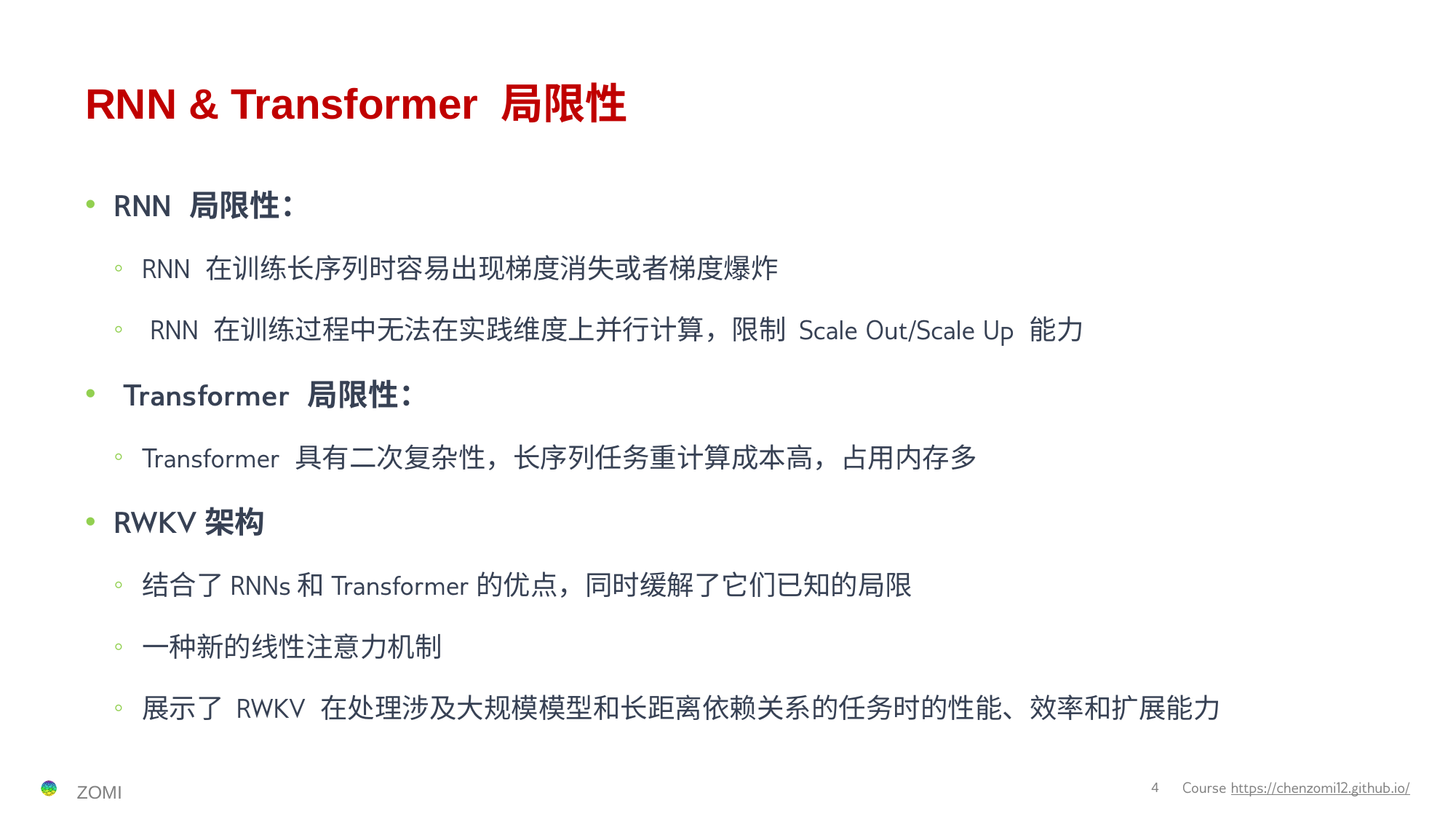

# RNN & Transformer 局限性
RNN 局限性：
RNN 在训练长序列时容易出现梯度消失或者梯度爆炸
 RNN 在训练过程中无法在实践维度上并行计算，限制 Scale Out/Scale Up 能力
 Transformer 局限性：
Transformer 具有二次复杂性，长序列任务重计算成本高，占用内存多
RWKV架构
结合了RNNs和Transformer的优点，同时缓解了它们已知的局限
一种新的线性注意力机制
展示了 RWKV 在处理涉及大规模模型和长距离依赖关系的任务时的性能、效率和扩展能力